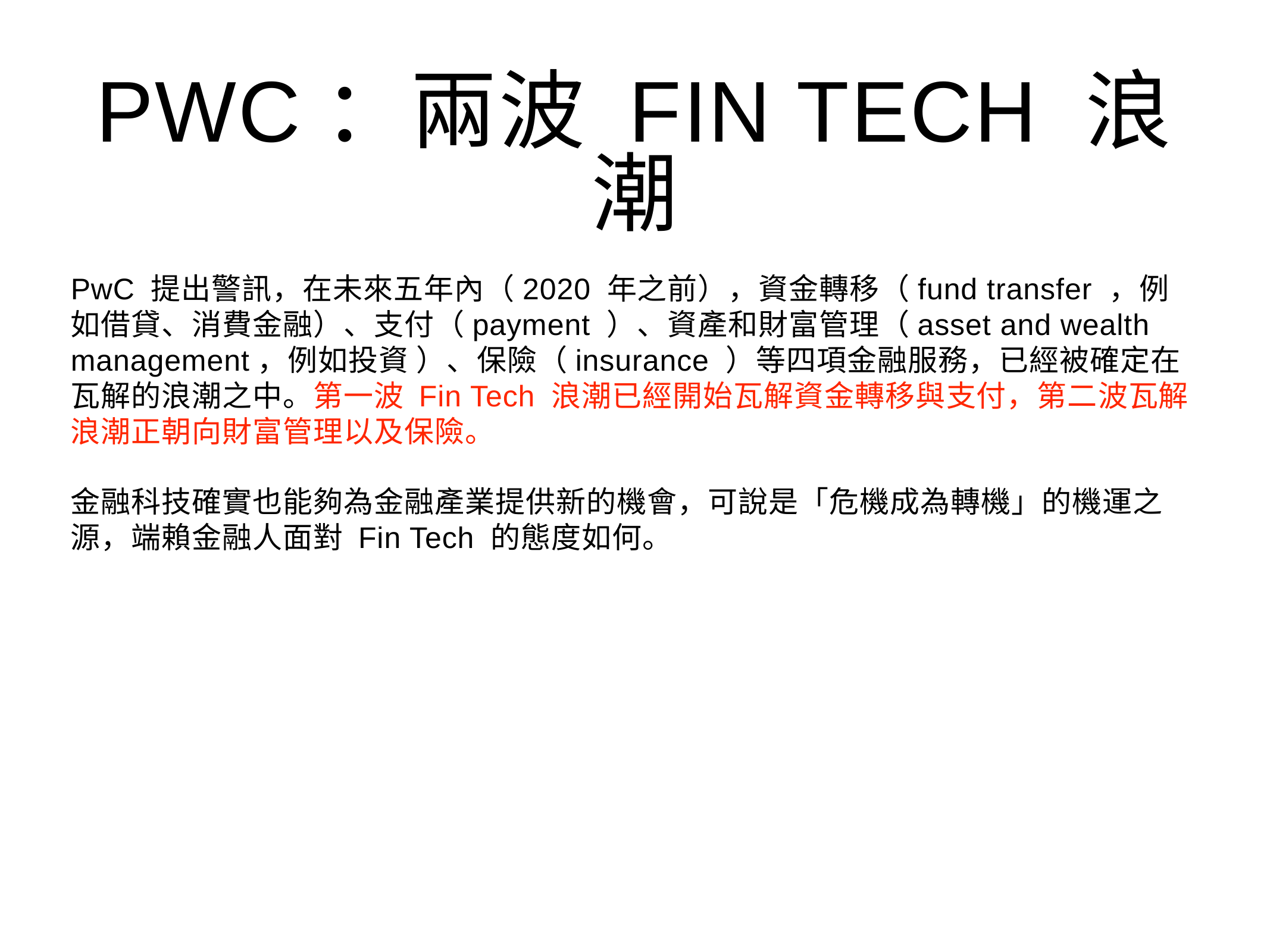

# PwC：兩波 Fin Tech 浪潮

PwC 提出警訊，在未來五年內（2020 年之前），資金轉移（fund transfer ，例如借貸、消費金融）、支付（payment ）、資產和財富管理（asset and wealth management，例如投資 ）、保險（insurance ）等四項金融服務，已經被確定在瓦解的浪潮之中。第一波 Fin Tech 浪潮已經開始瓦解資金轉移與支付，第二波瓦解浪潮正朝向財富管理以及保險。
金融科技確實也能夠為金融產業提供新的機會，可說是「危機成為轉機」的機運之源，端賴金融人面對 Fin Tech 的態度如何。

43